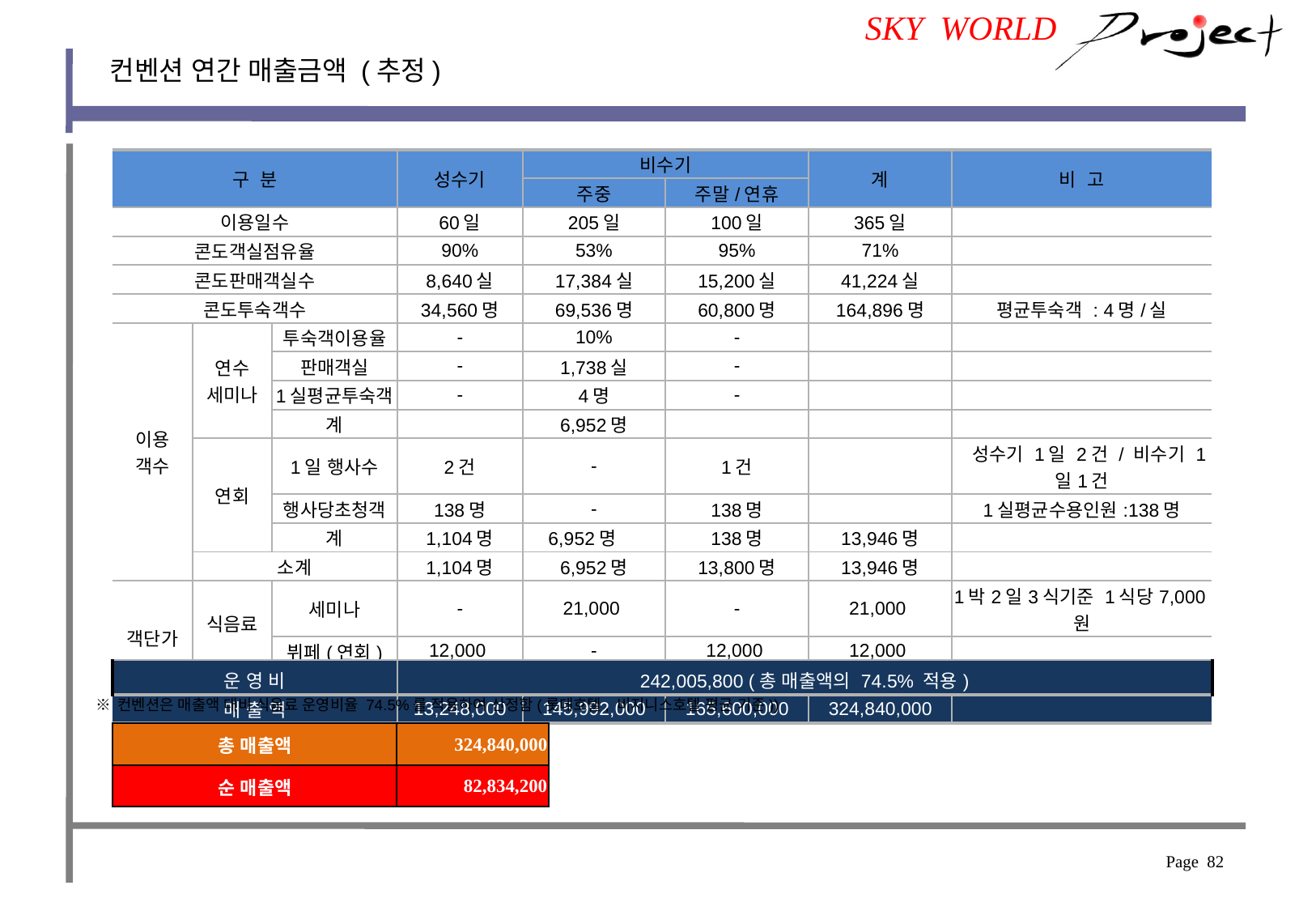

SKY  WORLD
컨벤션 연간 매출금액 (추정)
| 구 분 |  |  | 성수기 | 비수기 |  | 계 | 비 고 |
| --- | --- | --- | --- | --- | --- | --- | --- |
|  |  |  |  | 주중 | 주말/연휴 |  |  |
| 이용일수 |  |  | 60일 | 205일 | 100일 | 365일 |  |
| 콘도객실점유율 |  |  | 90% | 53% | 95% | 71% |  |
| 콘도판매객실수 |  |  | 8,640실 | 17,384실 | 15,200실 | 41,224실 |  |
| 콘도투숙객수 |  |  | 34,560명 | 69,536명 | 60,800명 | 164,896명 | 평균투숙객 : 4명/실 |
| 이용 객수 | 연수 세미나 | 투숙객이용율 | - | 10% | - |  |  |
|  |  | 판매객실 | - | 1,738실 | - |  |  |
|  |  | 1실평균투숙객 | - | 4명 | - |  |  |
|  |  | 계 |  | 6,952명 |  |  |  |
|  | 연회 | 1일 행사수 | 2건 | - | 1건 |  | 성수기 1일 2건 / 비수기 1일1건 |
|  |  | 행사당초청객 | 138명 | - | 138명 |  | 1실평균수용인원:138명 |
|  |  | 계 | 1,104명 | 6,952명 | 138명 | 13,946명 |  |
|  | 소계 |  | 1,104명 | 6,952명 | 13,800명 | 13,946명 |  |
| 객단가 | 식음료 | 세미나 | - | 21,000 | - | 21,000 | 1박2일3식기준 1식당7,000원 |
|  |  | 뷔페(연회) | 12,000 | - | 12,000 | 12,000 |  |
|  | 소계 |  | 12,000 | 21,000 | 12,000 |  |  |
| 매 출 액 |  |  | 13,248,000 | 145,992,000 | 165,600,000 | 324,840,000 |  |
| 운 영 비 | 242,005,800 (총 매출액의 74.5% 적용) |
| --- | --- |
※ 컨벤션은 매출액 대비 식음료 운영비율 74.5%를 적용하여 산정함(롯데호텔, 비지니스호텔 평균 기준))
| 총 매출액 | 324,840,000 |
| --- | --- |
| 순 매출액 | 82,834,200 |